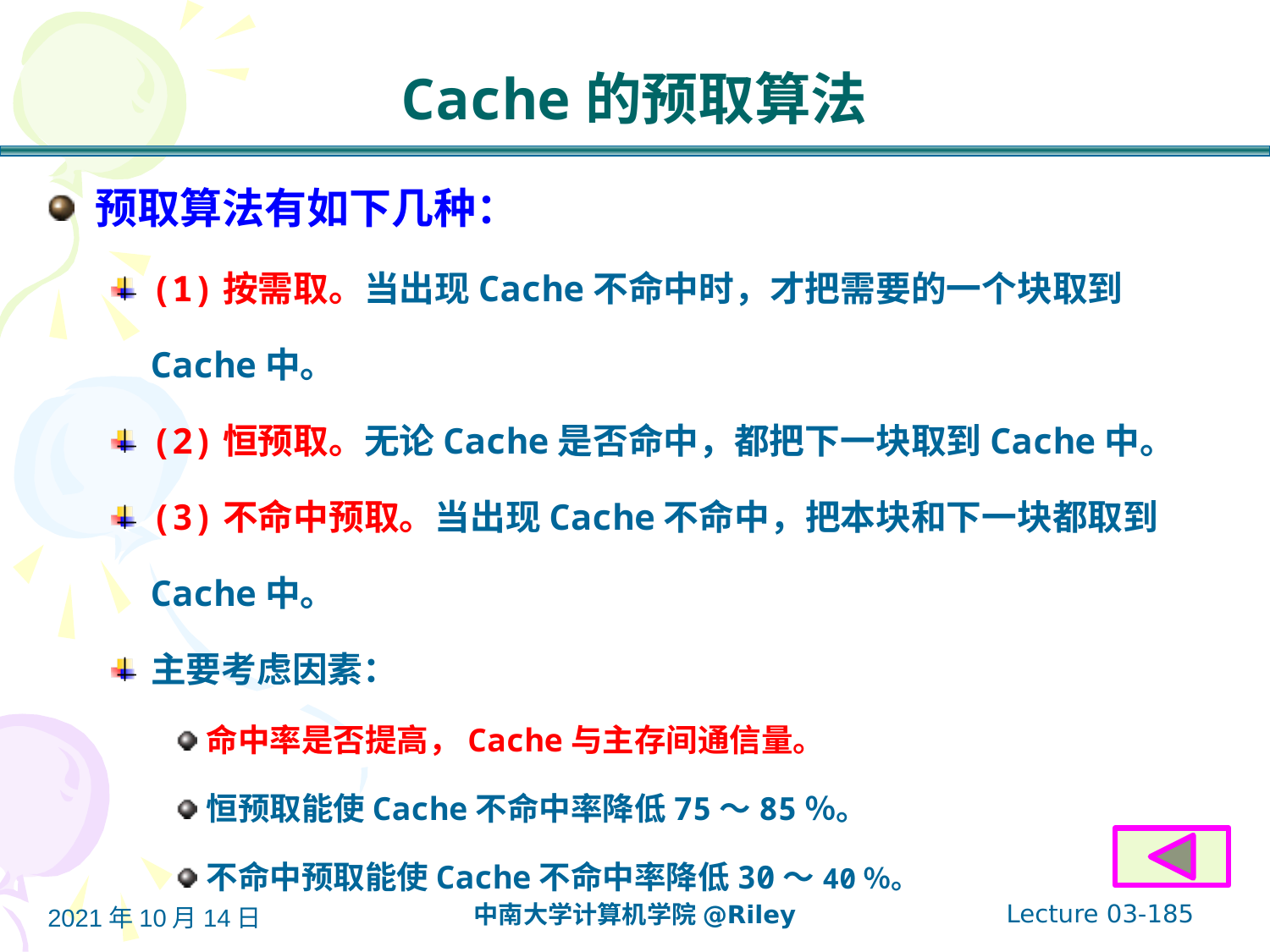

# Cache的预取算法
预取算法有如下几种：
(1)按需取。当出现Cache不命中时，才把需要的一个块取到Cache中。
(2)恒预取。无论Cache是否命中，都把下一块取到Cache中。
(3)不命中预取。当出现Cache不命中，把本块和下一块都取到Cache中。
主要考虑因素：
命中率是否提高，Cache与主存间通信量。
恒预取能使Cache不命中率降低75～85％。
不命中预取能使Cache不命中率降低30～40％。

Lecture 03-185
中南大学计算机学院@Riley
2021年10月14日